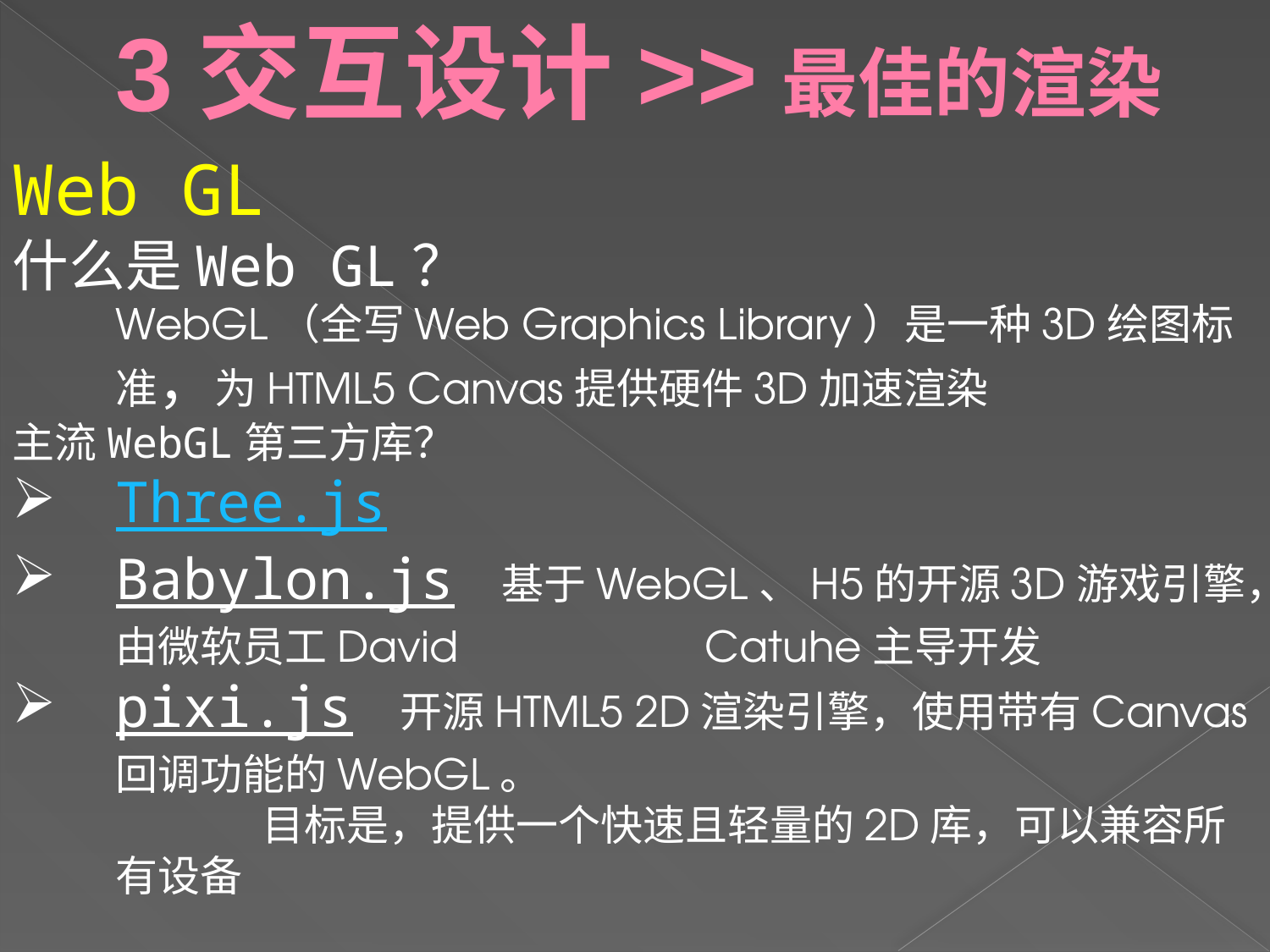

# 3交互设计>>最佳的渲染
Web GL
什么是Web GL？
	WebGL（全写Web Graphics Library）是一种3D绘图标准，为HTML5 Canvas提供硬件3D加速渲染
主流WebGL第三方库？
Three.js
Babylon.js 基于WebGL、H5的开源3D游戏引擎，由微软员工David 		       Catuhe主导开发
pixi.js 开源HTML5 2D渲染引擎，使用带有Canvas回调功能的WebGL。
         		 目标是，提供一个快速且轻量的2D库，可以兼容所有设备